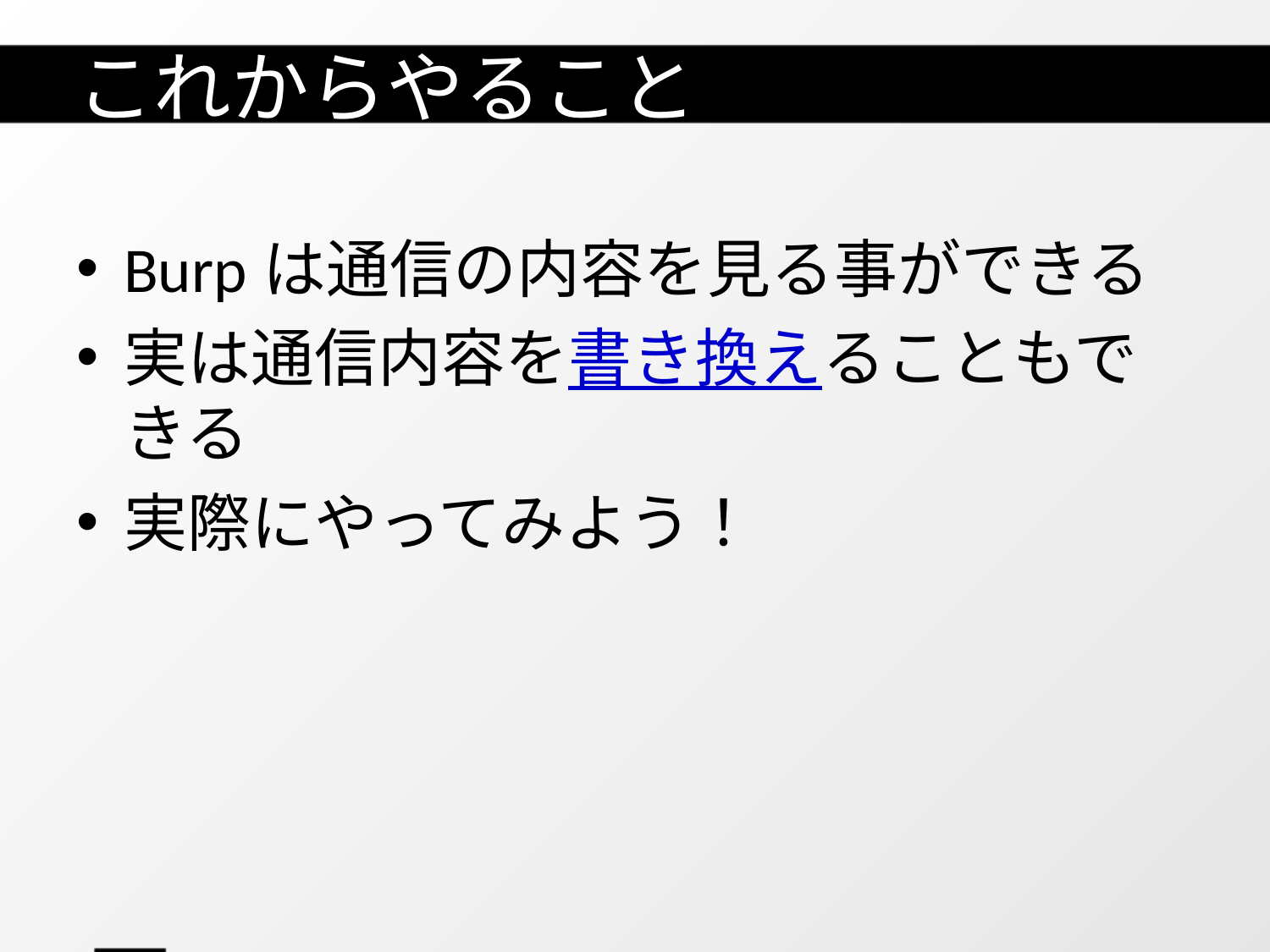

# これからやること
Burpは通信の内容を見る事ができる
実は通信内容を書き換えることもできる
実際にやってみよう！